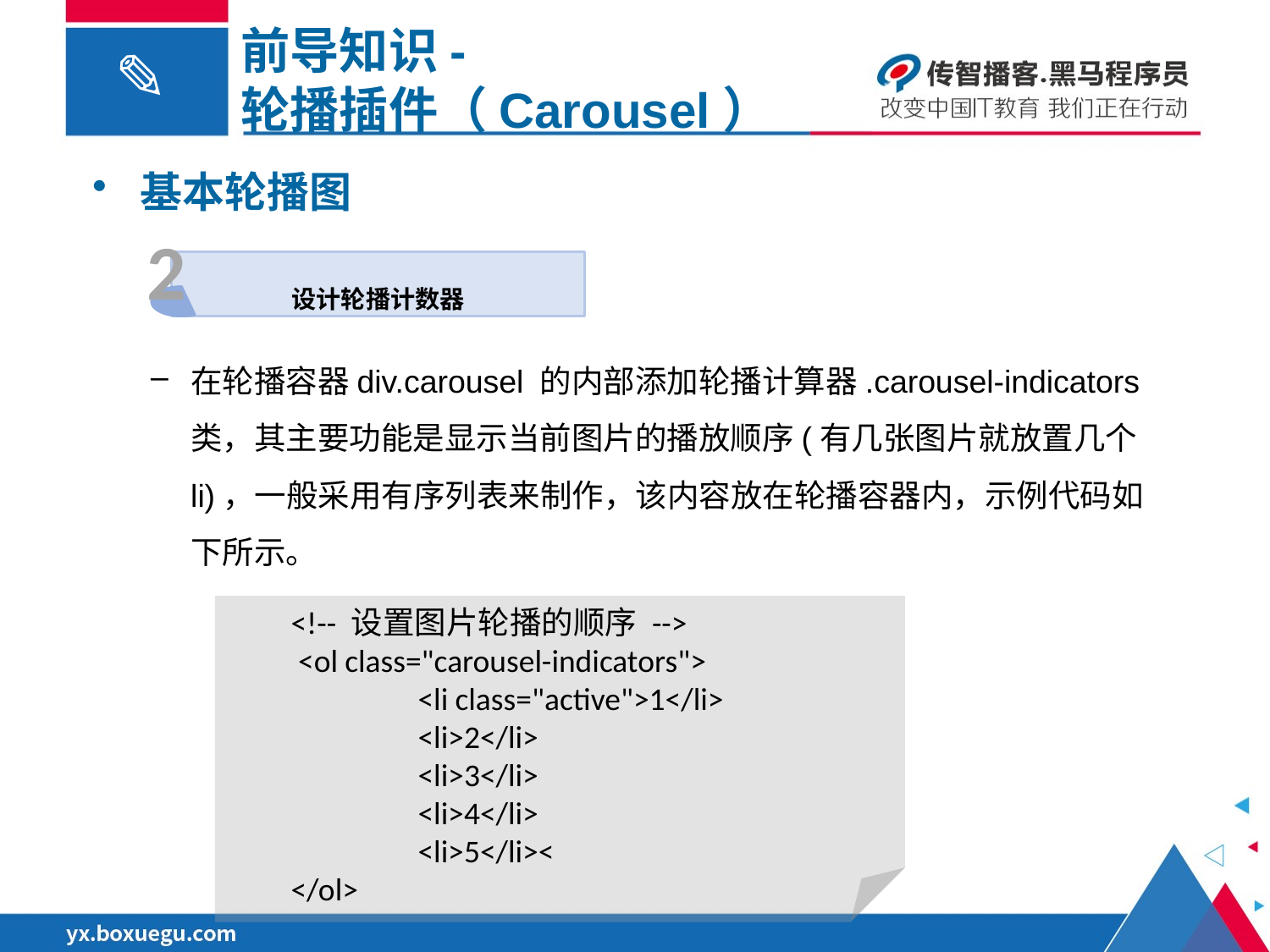

前导知识-
轮播插件（Carousel）
基本轮播图
2

设计轮播计数器

在轮播容器div.carousel 的内部添加轮播计算器.carousel-indicators 类，其主要功能是显示当前图片的播放顺序(有几张图片就放置几个li)，一般采用有序列表来制作，该内容放在轮播容器内，示例代码如下所示。

<!-- 设置图片轮播的顺序 -->
 <ol class="carousel-indicators">
 	<li class="active">1</li>
 	<li>2</li>
 	<li>3</li>
 	<li>4</li>
 	<li>5</li><
</ol>